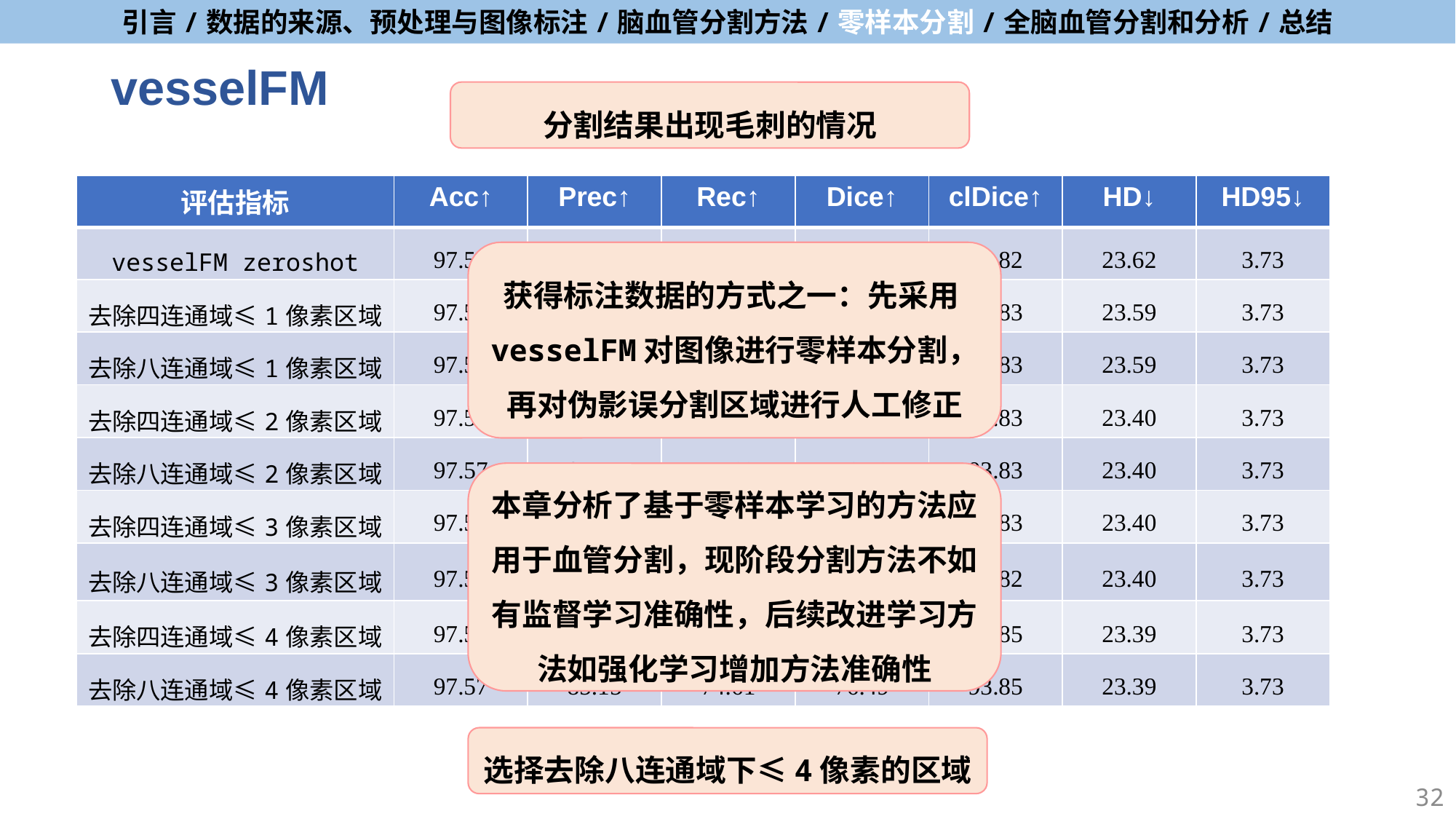

# vesselFM
分割结果出现毛刺的情况
| 评估指标 | Acc↑ | Prec↑ | Rec↑ | Dice↑ | clDice↑ | HD↓ | HD95↓ |
| --- | --- | --- | --- | --- | --- | --- | --- |
| vesselFM zeroshot | 97.57 | 85.14 | 74.62 | 76.49 | 93.82 | 23.62 | 3.73 |
| 去除四连通域≤1像素区域 | 97.57 | 85.14 | 74.62 | 76.49 | 93.83 | 23.59 | 3.73 |
| 去除八连通域≤1像素区域 | 97.57 | 85.14 | 74.62 | 76.49 | 93.83 | 23.59 | 3.73 |
| 去除四连通域≤2像素区域 | 97.57 | 85.15 | 74.61 | 76.49 | 93.83 | 23.40 | 3.73 |
| 去除八连通域≤2像素区域 | 97.57 | 85.14 | 74.62 | 76.49 | 93.83 | 23.40 | 3.73 |
| 去除四连通域≤3像素区域 | 97.57 | 85.15 | 74.61 | 76.49 | 93.83 | 23.40 | 3.73 |
| 去除八连通域≤3像素区域 | 97.57 | 85.15 | 74.61 | 76.49 | 93.82 | 23.40 | 3.73 |
| 去除四连通域≤4像素区域 | 97.57 | 85.16 | 74.61 | 76.49 | 93.85 | 23.39 | 3.73 |
| 去除八连通域≤4像素区域 | 97.57 | 85.15 | 74.61 | 76.49 | 93.85 | 23.39 | 3.73 |
获得标注数据的方式之一：先采用vesselFM对图像进行零样本分割，再对伪影误分割区域进行人工修正
本章分析了基于零样本学习的方法应用于血管分割，现阶段分割方法不如有监督学习准确性，后续改进学习方法如强化学习增加方法准确性
选择去除八连通域下≤4像素的区域
32